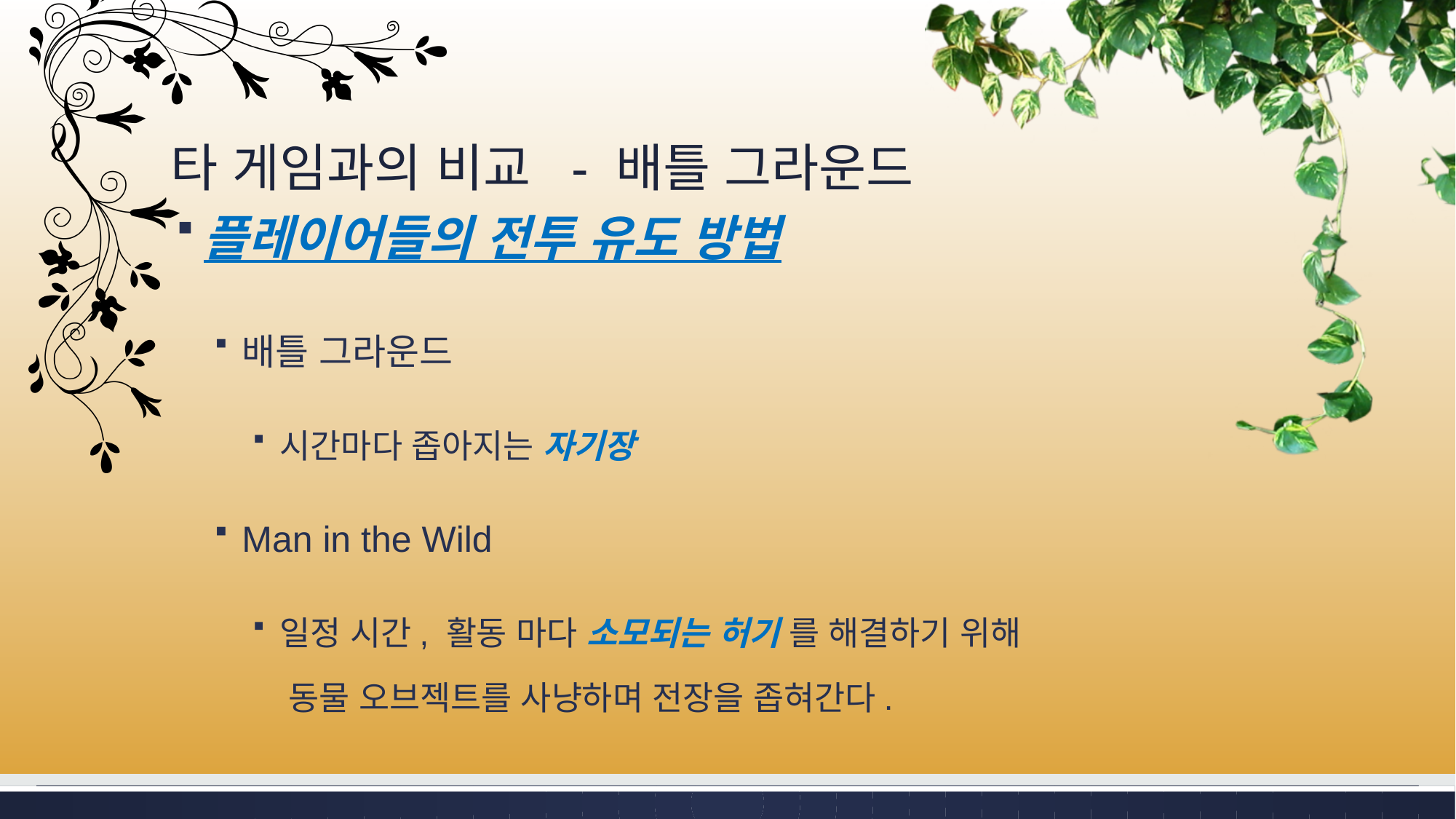

# 타 게임과의 비교  - 배틀 그라운드
플레이어들의 전투 유도 방법

배틀 그라운드

시간마다 좁아지는 자기장

Man in the Wild

일정 시간, 활동 마다 소모되는 허기 를 해결하기 위해

   동물 오브젝트를 사냥하며 전장을 좁혀간다.